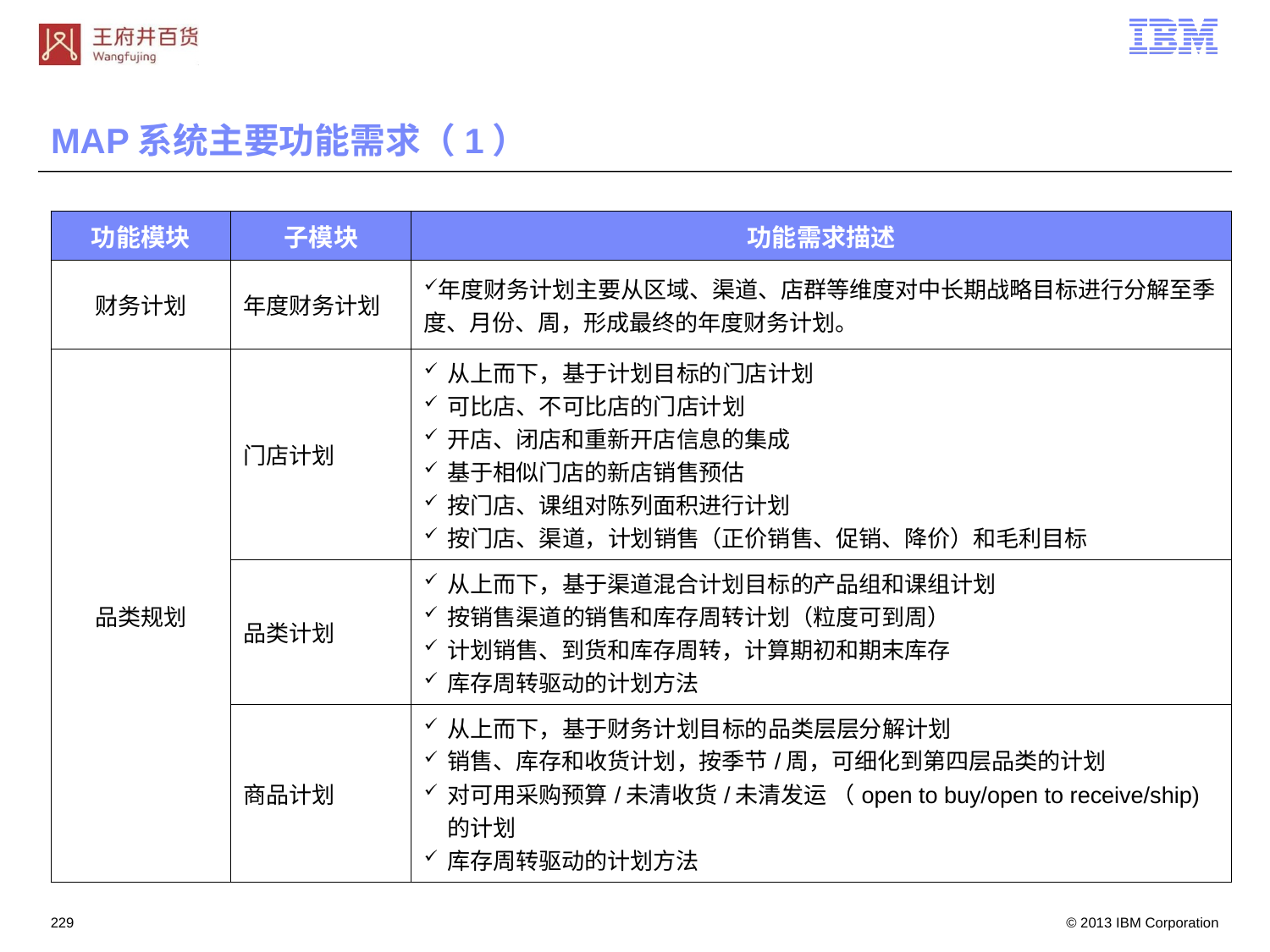

# MAP系统主要功能需求（1）
| 功能模块 | 子模块 | 功能需求描述 |
| --- | --- | --- |
| 财务计划 | 年度财务计划 | 年度财务计划主要从区域、渠道、店群等维度对中长期战略目标进行分解至季度、月份、周，形成最终的年度财务计划。 |
| 品类规划 | 门店计划 | 从上而下，基于计划目标的门店计划 可比店、不可比店的门店计划 开店、闭店和重新开店信息的集成 基于相似门店的新店销售预估 按门店、课组对陈列面积进行计划 按门店、渠道，计划销售（正价销售、促销、降价）和毛利目标 |
|  | 品类计划 | 从上而下，基于渠道混合计划目标的产品组和课组计划 按销售渠道的销售和库存周转计划（粒度可到周） 计划销售、到货和库存周转，计算期初和期末库存 库存周转驱动的计划方法 |
|  | 商品计划 | 从上而下，基于财务计划目标的品类层层分解计划 销售、库存和收货计划，按季节/周，可细化到第四层品类的计划 对可用采购预算/未清收货/未清发运 （open to buy/open to receive/ship) 的计划 库存周转驱动的计划方法 |
229